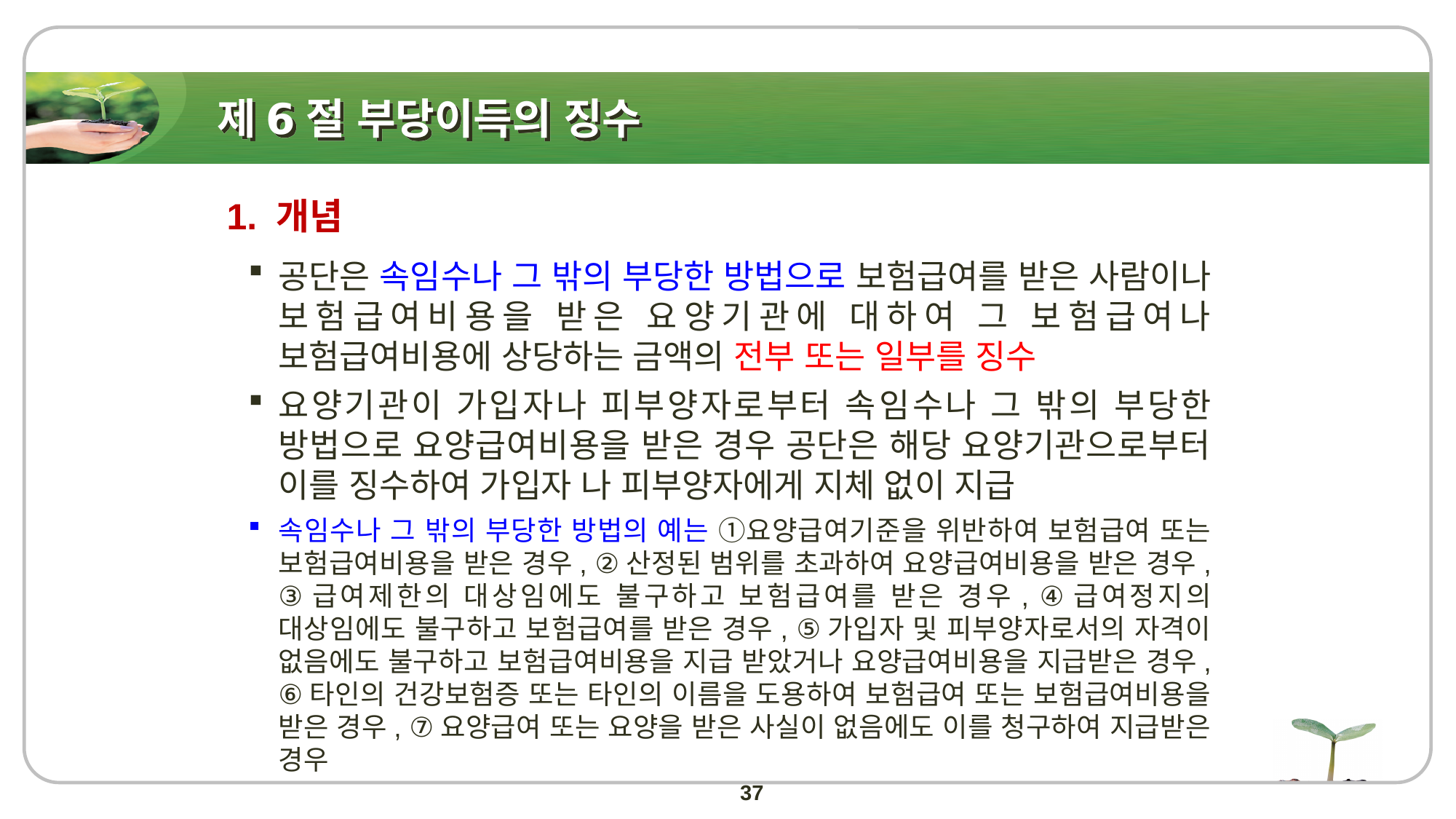

# 제6절 부당이득의 징수
1. 개념
공단은 속임수나 그 밖의 부당한 방법으로 보험급여를 받은 사람이나 보험급여비용을 받은 요양기관에 대하여 그 보험급여나 보험급여비용에 상당하는 금액의 전부 또는 일부를 징수
요양기관이 가입자나 피부양자로부터 속임수나 그 밖의 부당한 방법으로 요양급여비용을 받은 경우 공단은 해당 요양기관으로부터 이를 징수하여 가입자 나 피부양자에게 지체 없이 지급
속임수나 그 밖의 부당한 방법의 예는 ①요양급여기준을 위반하여 보험급여 또는 보험급여비용을 받은 경우, ②산정된 범위를 초과하여 요양급여비용을 받은 경우, ③급여제한의 대상임에도 불구하고 보험급여를 받은 경우, ④급여정지의 대상임에도 불구하고 보험급여를 받은 경우, ⑤가입자 및 피부양자로서의 자격이 없음에도 불구하고 보험급여비용을 지급 받았거나 요양급여비용을 지급받은 경우, ⑥타인의 건강보험증 또는 타인의 이름을 도용하여 보험급여 또는 보험급여비용을 받은 경우, ⑦요양급여 또는 요양을 받은 사실이 없음에도 이를 청구하여 지급받은 경우
37